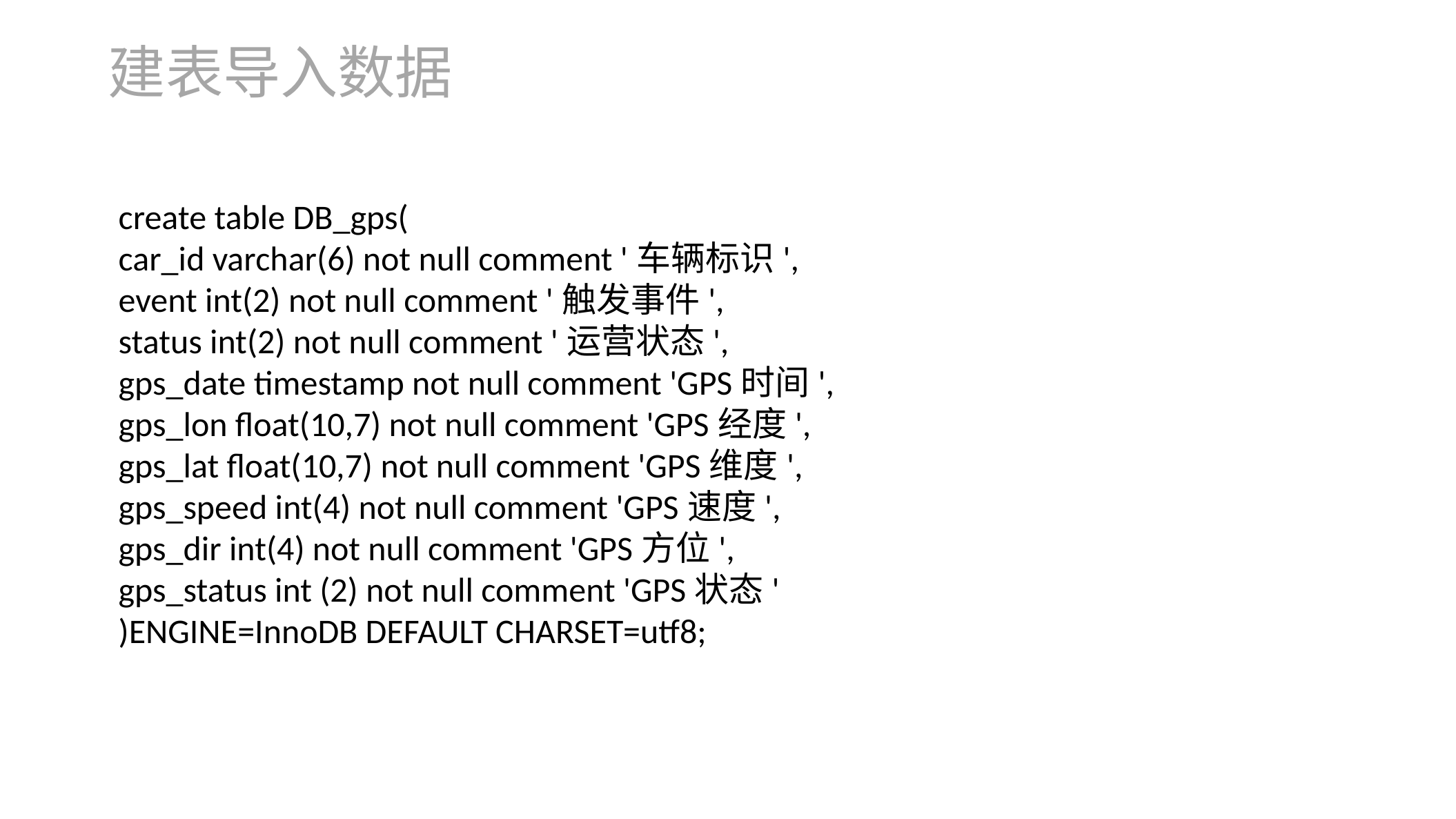

建表导入数据

create table DB_gps(
car_id varchar(6) not null comment '车辆标识',
event int(2) not null comment '触发事件',
status int(2) not null comment '运营状态',
gps_date timestamp not null comment 'GPS时间',
gps_lon float(10,7) not null comment 'GPS经度',
gps_lat float(10,7) not null comment 'GPS维度',
gps_speed int(4) not null comment 'GPS速度',
gps_dir int(4) not null comment 'GPS方位',
gps_status int (2) not null comment 'GPS状态'
)ENGINE=InnoDB DEFAULT CHARSET=utf8;